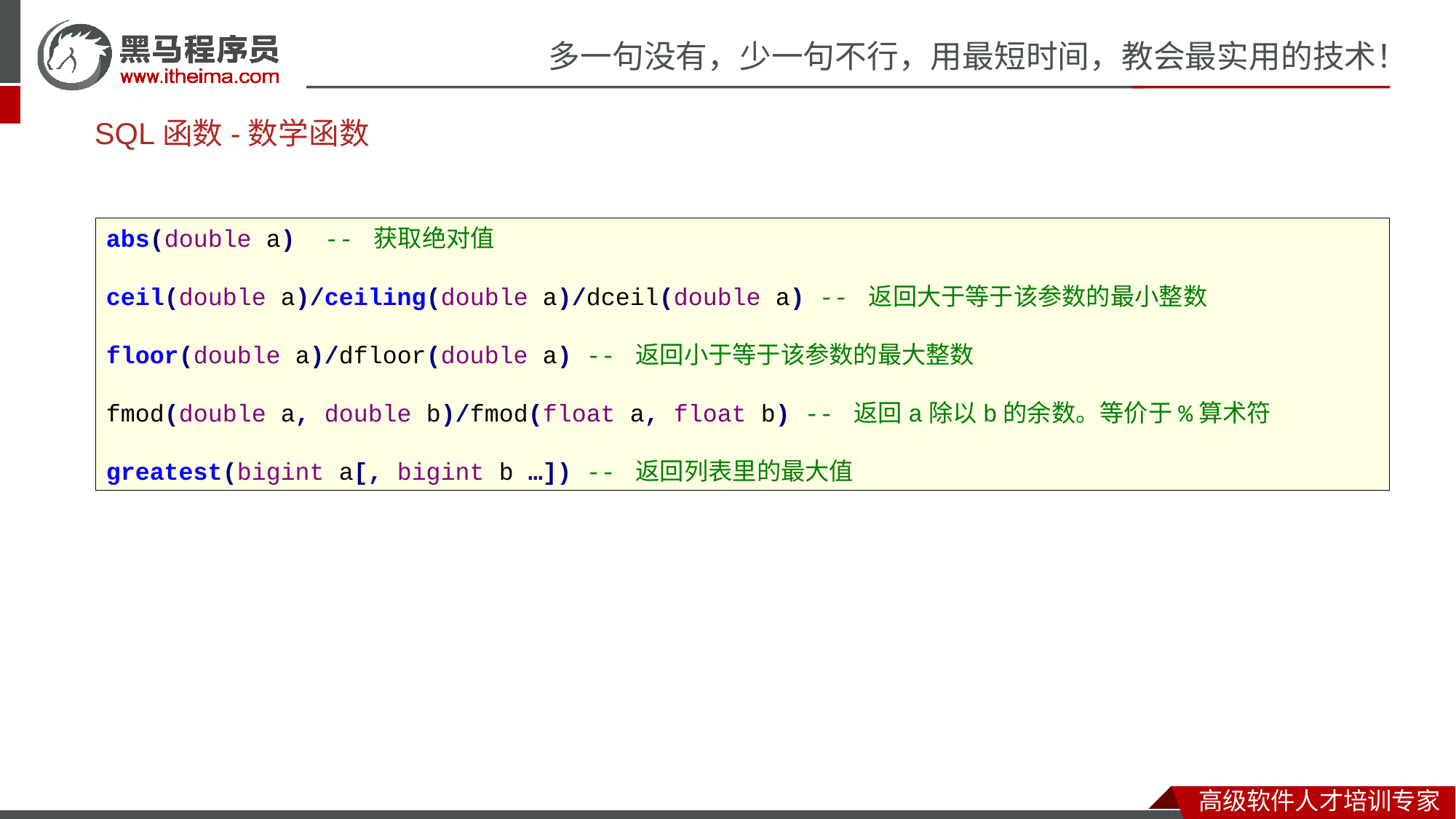

# SQL函数-数学函数
abs(double a)  -- 获取绝对值

ceil(double a)/ceiling(double a)/dceil(double a) -- 返回大于等于该参数的最小整数

floor(double a)/dfloor(double a) -- 返回小于等于该参数的最大整数

fmod(double a, double b)/fmod(float a, float b) -- 返回a除以b的余数。等价于%算术符

greatest(bigint a[, bigint b …]) -- 返回列表里的最大值